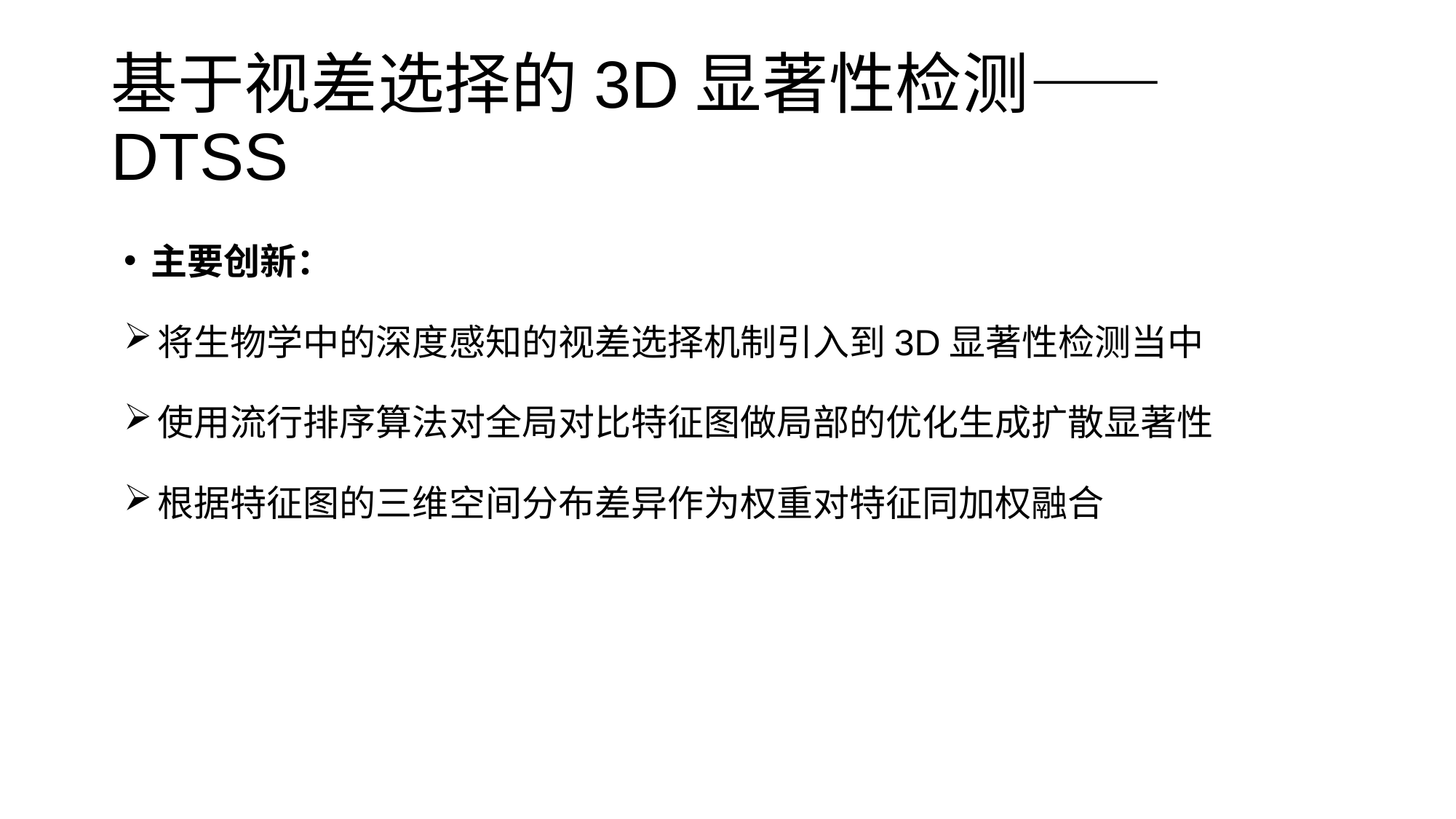

# 基于视差选择的3D显著性检测——DTSS
主要创新：
将生物学中的深度感知的视差选择机制引入到3D显著性检测当中
使用流行排序算法对全局对比特征图做局部的优化生成扩散显著性
根据特征图的三维空间分布差异作为权重对特征同加权融合